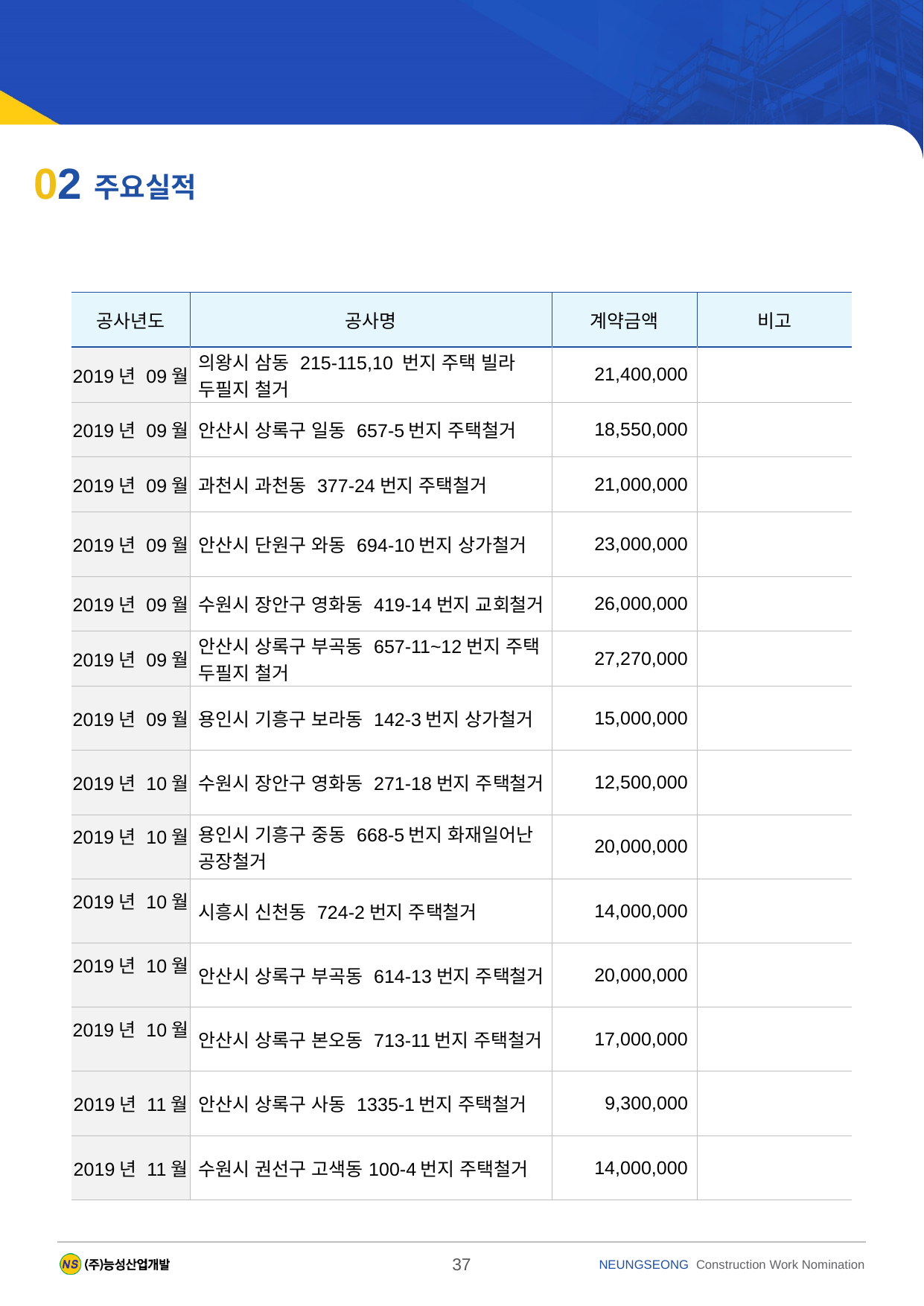

02
주요실적
| 공사년도 | 공사명 | 계약금액 | 비고 |
| --- | --- | --- | --- |
| 2019년 09월 | 의왕시 삼동 215-115,10 번지 주택 빌라 두필지 철거 | 21,400,000 |  |
| 2019년 09월 | 안산시 상록구 일동 657-5번지 주택철거 | 18,550,000 |  |
| 2019년 09월 | 과천시 과천동 377-24번지 주택철거 | 21,000,000 |  |
| 2019년 09월 | 안산시 단원구 와동 694-10번지 상가철거 | 23,000,000 |  |
| 2019년 09월 | 수원시 장안구 영화동 419-14번지 교회철거 | 26,000,000 |  |
| 2019년 09월 | 안산시 상록구 부곡동 657-11~12번지 주택 두필지 철거 | 27,270,000 |  |
| 2019년 09월 | 용인시 기흥구 보라동 142-3번지 상가철거 | 15,000,000 |  |
| 2019년 10월 | 수원시 장안구 영화동 271-18번지 주택철거 | 12,500,000 |  |
| 2019년 10월 | 용인시 기흥구 중동 668-5번지 화재일어난 공장철거 | 20,000,000 |  |
| 2019년 10월 | 시흥시 신천동 724-2번지 주택철거 | 14,000,000 |  |
| 2019년 10월 | 안산시 상록구 부곡동 614-13번지 주택철거 | 20,000,000 |  |
| 2019년 10월 | 안산시 상록구 본오동 713-11번지 주택철거 | 17,000,000 |  |
| 2019년 11월 | 안산시 상록구 사동 1335-1번지 주택철거 | 9,300,000 |  |
| 2019년 11월 | 수원시 권선구 고색동100-4번지 주택철거 | 14,000,000 |  |